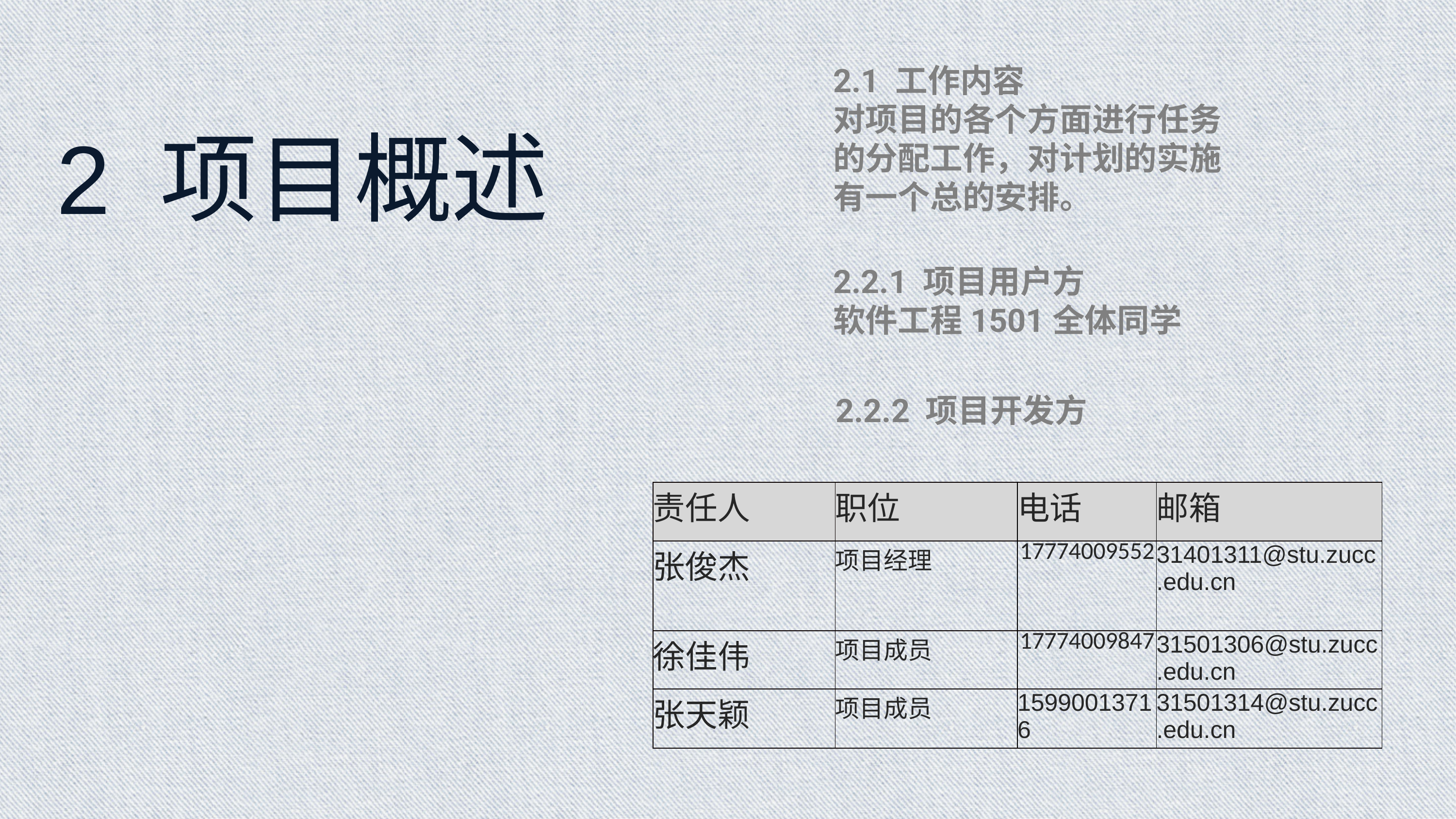

2 项目概述
2.1 工作内容
对项目的各个方面进行任务的分配工作，对计划的实施有一个总的安排。

2.2.1 项目用户方
软件工程1501全体同学

2.2.2 项目开发方

| 责任人 | 职位 | 电话 | 邮箱 |
| --- | --- | --- | --- |
| 张俊杰 | 项目经理 | 17774009552 | 31401311@stu.zucc.edu.cn |
| 徐佳伟 | 项目成员 | 17774009847 | 31501306@stu.zucc.edu.cn |
| 张天颖 | 项目成员 | 15990013716 | 31501314@stu.zucc.edu.cn |